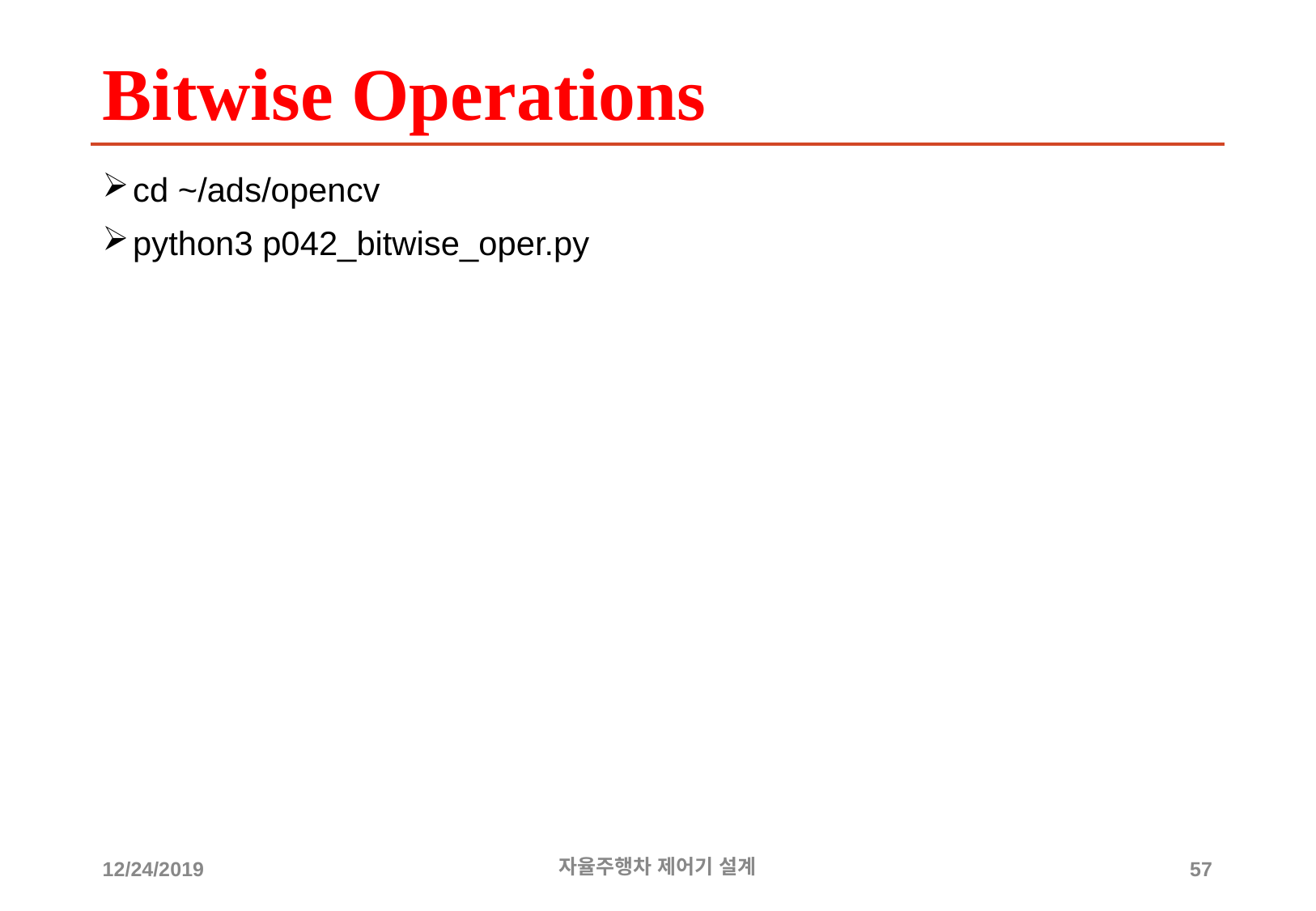

# Bitwise Operations
cd ~/ads/opencv
python3 p042_bitwise_oper.py

12/24/2019
자율주행차 제어기 설계
57